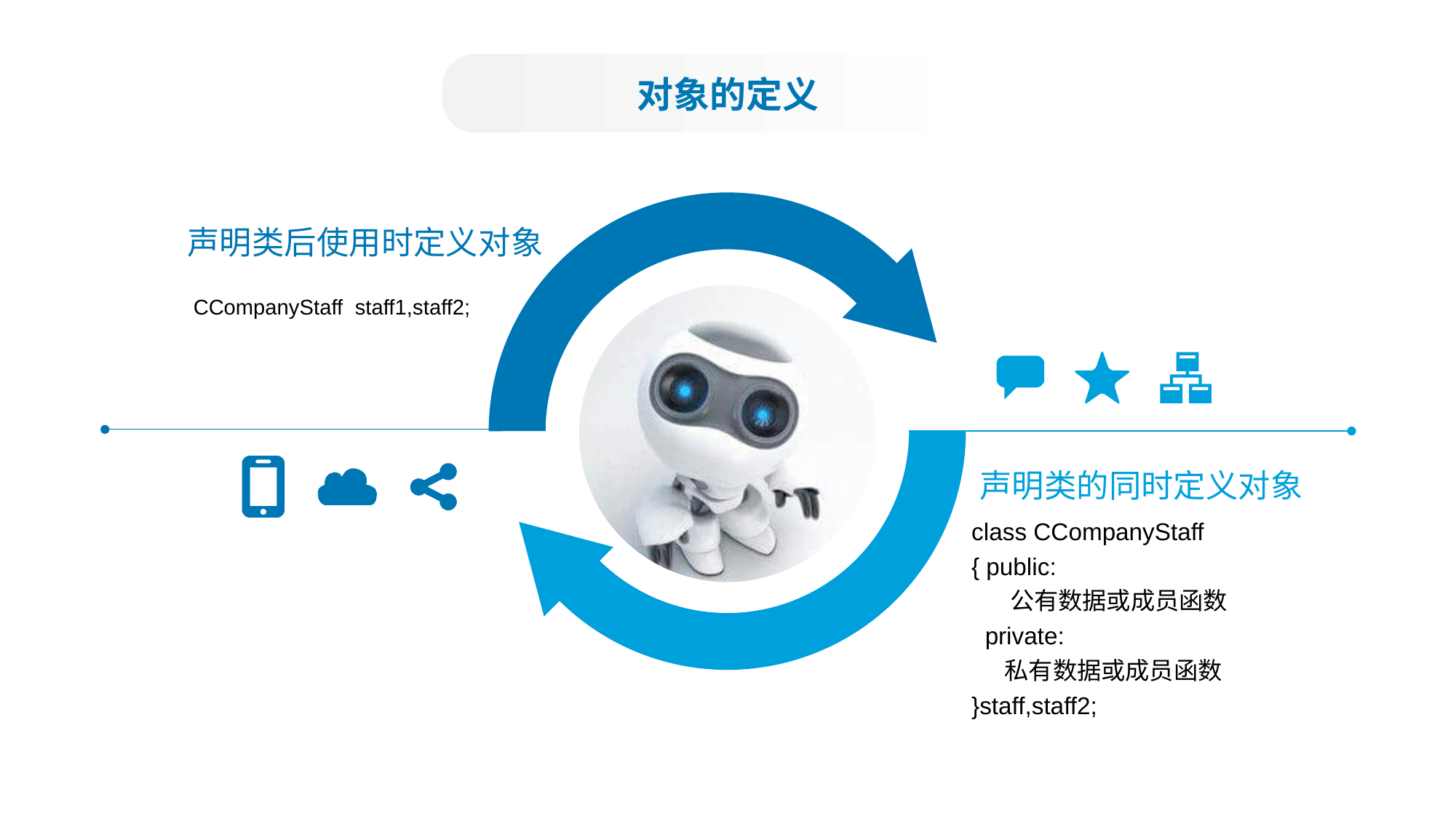

对象的定义

声明类后使用时定义对象

CCompanyStaff  staff1,staff2;

声明类的同时定义对象

class CCompanyStaff
{ public:
      公有数据或成员函数
  private:
     私有数据或成员函数
}staff,staff2;